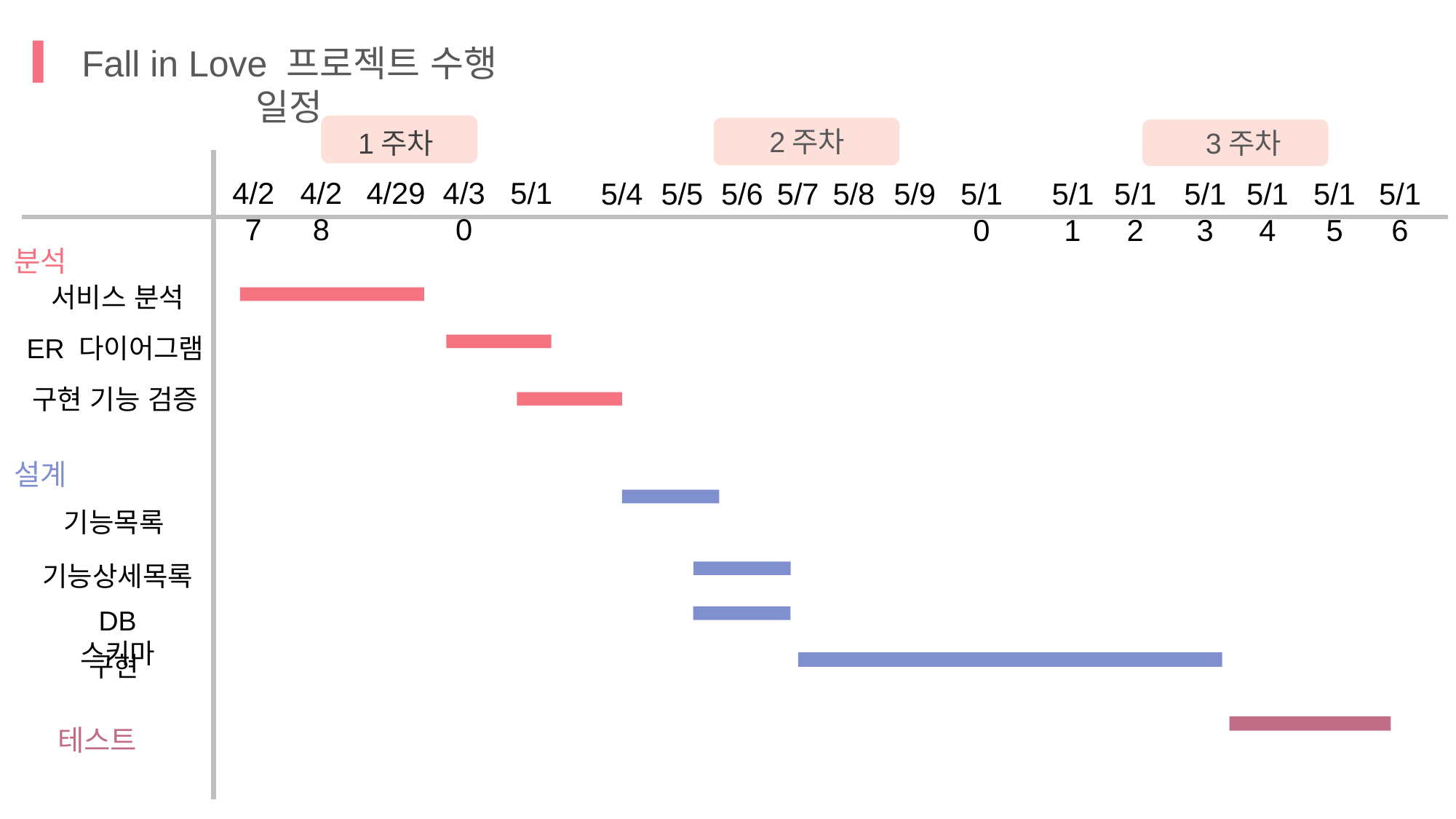

Fall in Love 프로젝트 수행 일정

2주차
1주차

3주차
4/27
4/28
4/29
4/30
5/1
5/4
5/5
5/6
5/7
5/8
5/9
5/10
5/11
5/12
5/13
5/14
5/15
5/16
분석
서비스 분석
ER 다이어그램
구현 기능 검증

설계
기능목록
DB 스키마
구현
기능상세목록

테스트